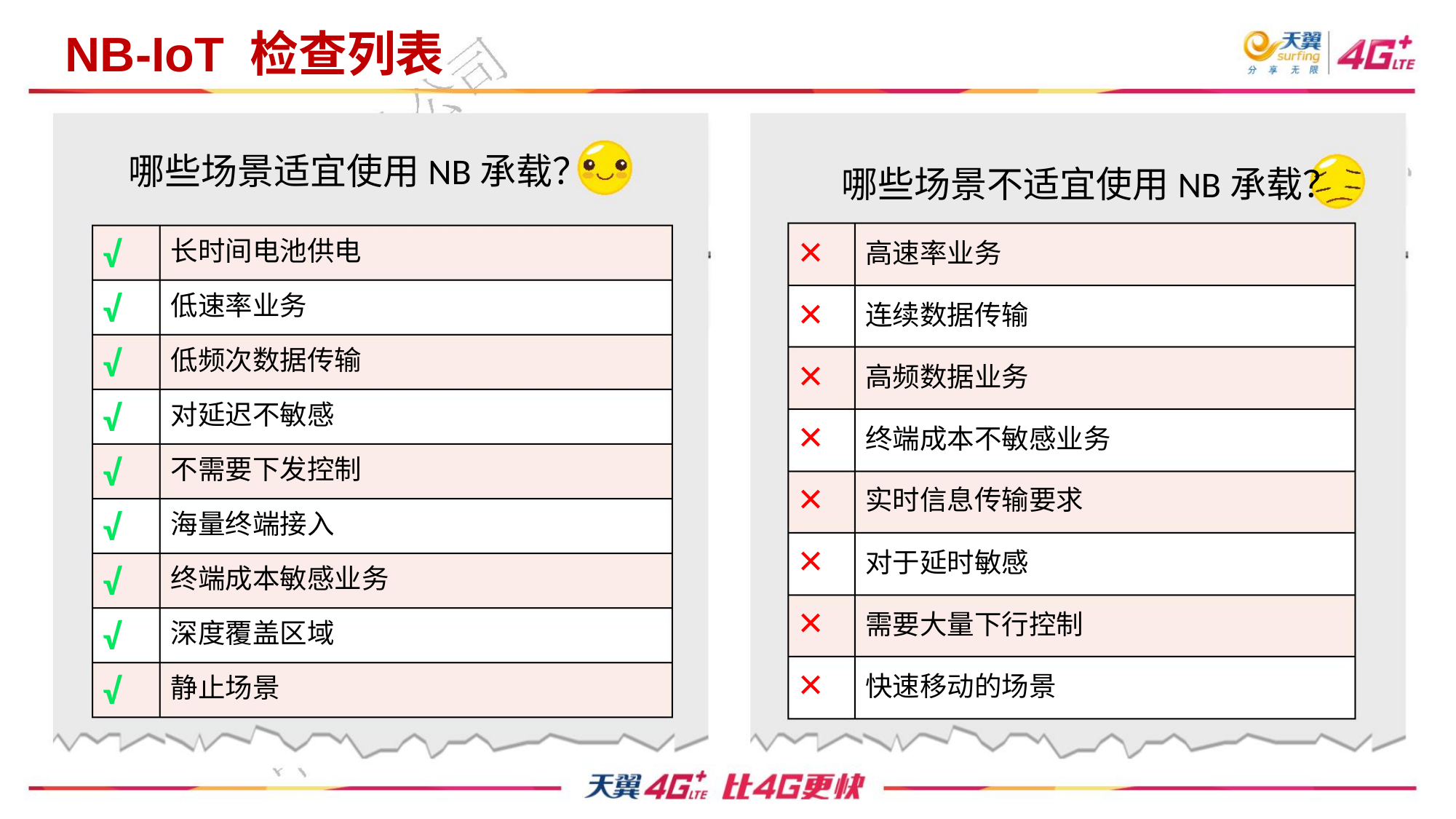

NB-IoT 检查列表
哪些场景适宜使用NB承载？
哪些场景不适宜使用NB承载？
√
×
×
×
×
×
×
×
×
长时间电池供电
高速率业务
√
√
√
√
√
√
√
√
低速率业务
连续数据传输
低频次数据传输
对延迟不敏感
不需要下发控制
海量终端接入
终端成本敏感业务
深度覆盖区域
静止场景
高频数据业务
终端成本不敏感业务
实时信息传输要求
对于延时敏感
需要大量下行控制
快速移动的场景